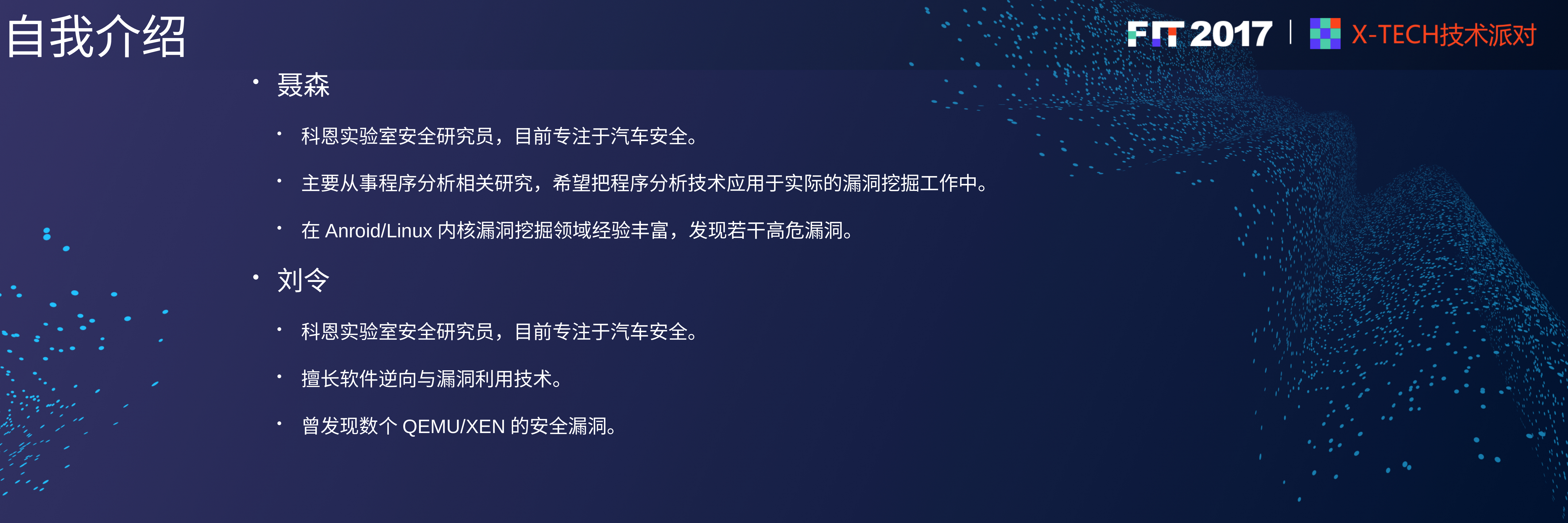

# 自我介绍
聂森
科恩实验室安全研究员，目前专注于汽车安全。
主要从事程序分析相关研究，希望把程序分析技术应用于实际的漏洞挖掘工作中。
在Anroid/Linux内核漏洞挖掘领域经验丰富，发现若干高危漏洞。
刘令
科恩实验室安全研究员，目前专注于汽车安全。
擅长软件逆向与漏洞利用技术。
曾发现数个QEMU/XEN的安全漏洞。